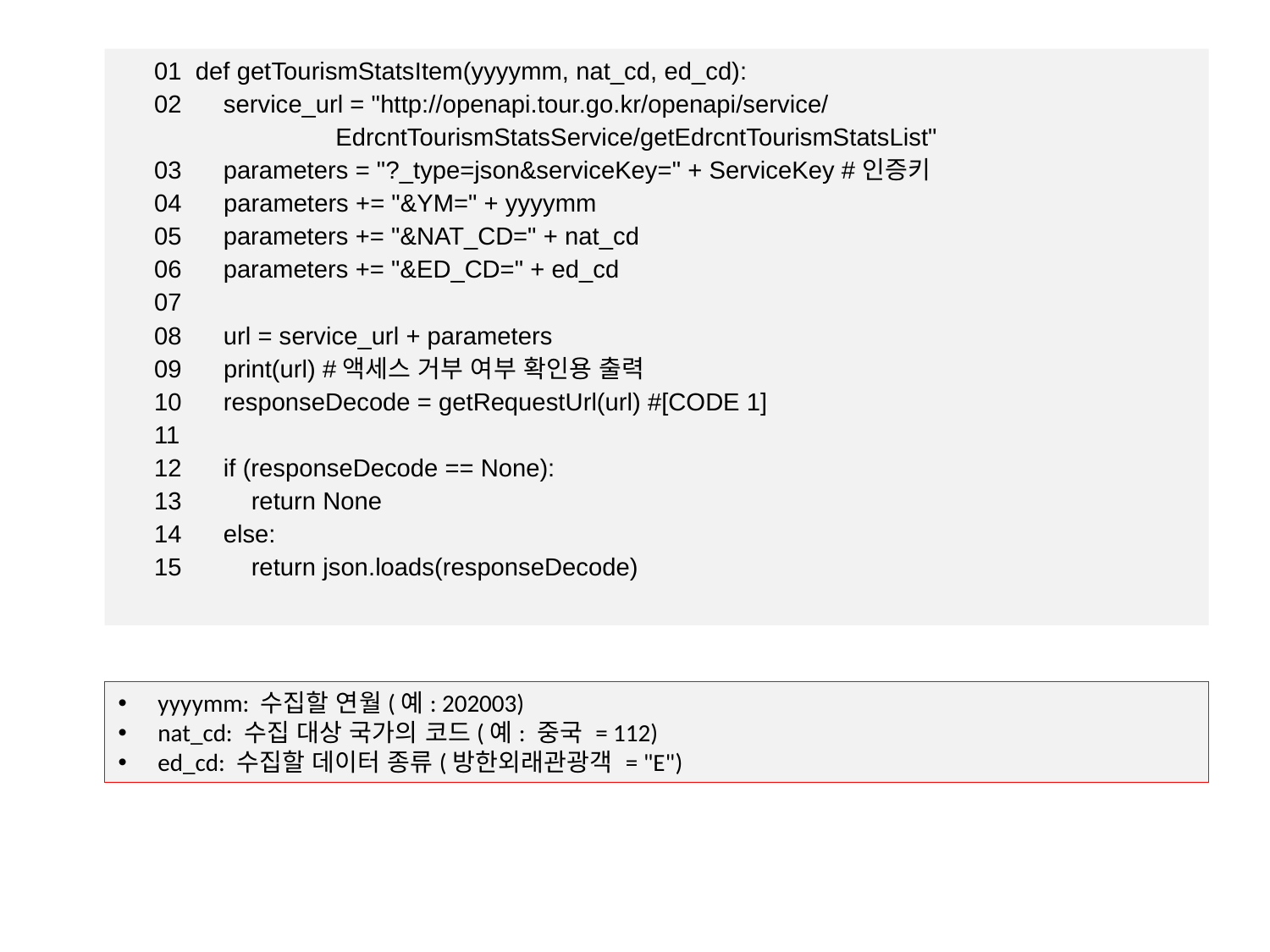

01  def getTourismStatsItem(yyyymm, nat_cd, ed_cd):
02      service_url = "http://openapi.tour.go.kr/openapi/service/
                          EdrcntTourismStatsService/getEdrcntTourismStatsList"
03      parameters = "?_type=json&serviceKey=" + ServiceKey #인증키
04      parameters += "&YM=" + yyyymm
05      parameters += "&NAT_CD=" + nat_cd
06      parameters += "&ED_CD=" + ed_cd
07
08      url = service_url + parameters
09      print(url) #액세스 거부 여부 확인용 출력
10      responseDecode = getRequestUrl(url) #[CODE 1]
11
12      if (responseDecode == None):
13          return None
14      else:
15          return json.loads(responseDecode)

yyyymm: 수집할 연월(예: 202003)
nat_cd: 수집 대상 국가의 코드(예: 중국 = 112)
ed_cd: 수집할 데이터 종류(방한외래관광객 = "E")